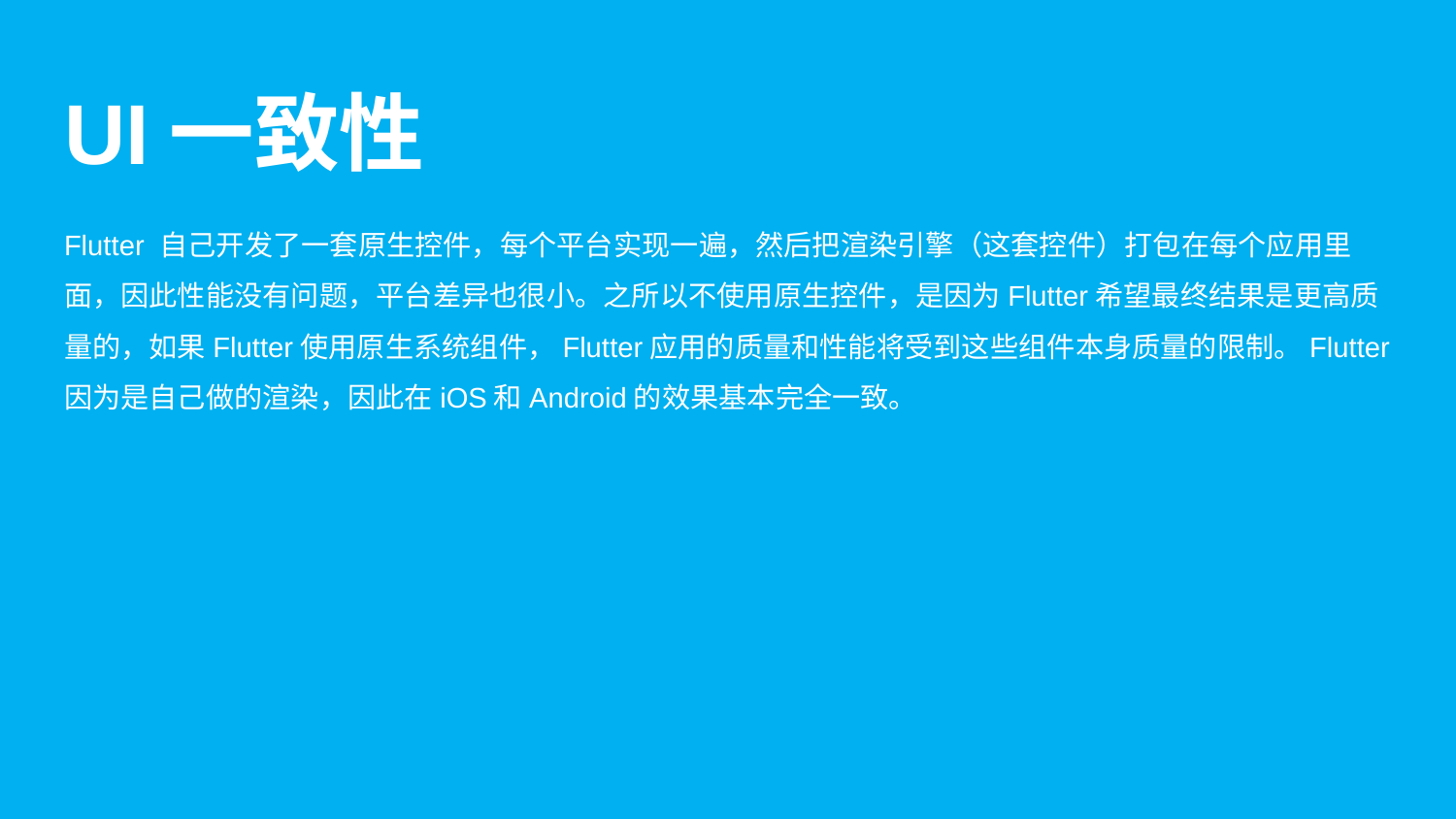

# UI一致性
Flutter 自己开发了一套原生控件，每个平台实现一遍，然后把渲染引擎（这套控件）打包在每个应用里面，因此性能没有问题，平台差异也很小。之所以不使用原生控件，是因为Flutter希望最终结果是更高质量的，如果Flutter使用原生系统组件，Flutter应用的质量和性能将受到这些组件本身质量的限制。Flutter因为是自己做的渲染，因此在iOS和Android的效果基本完全一致。